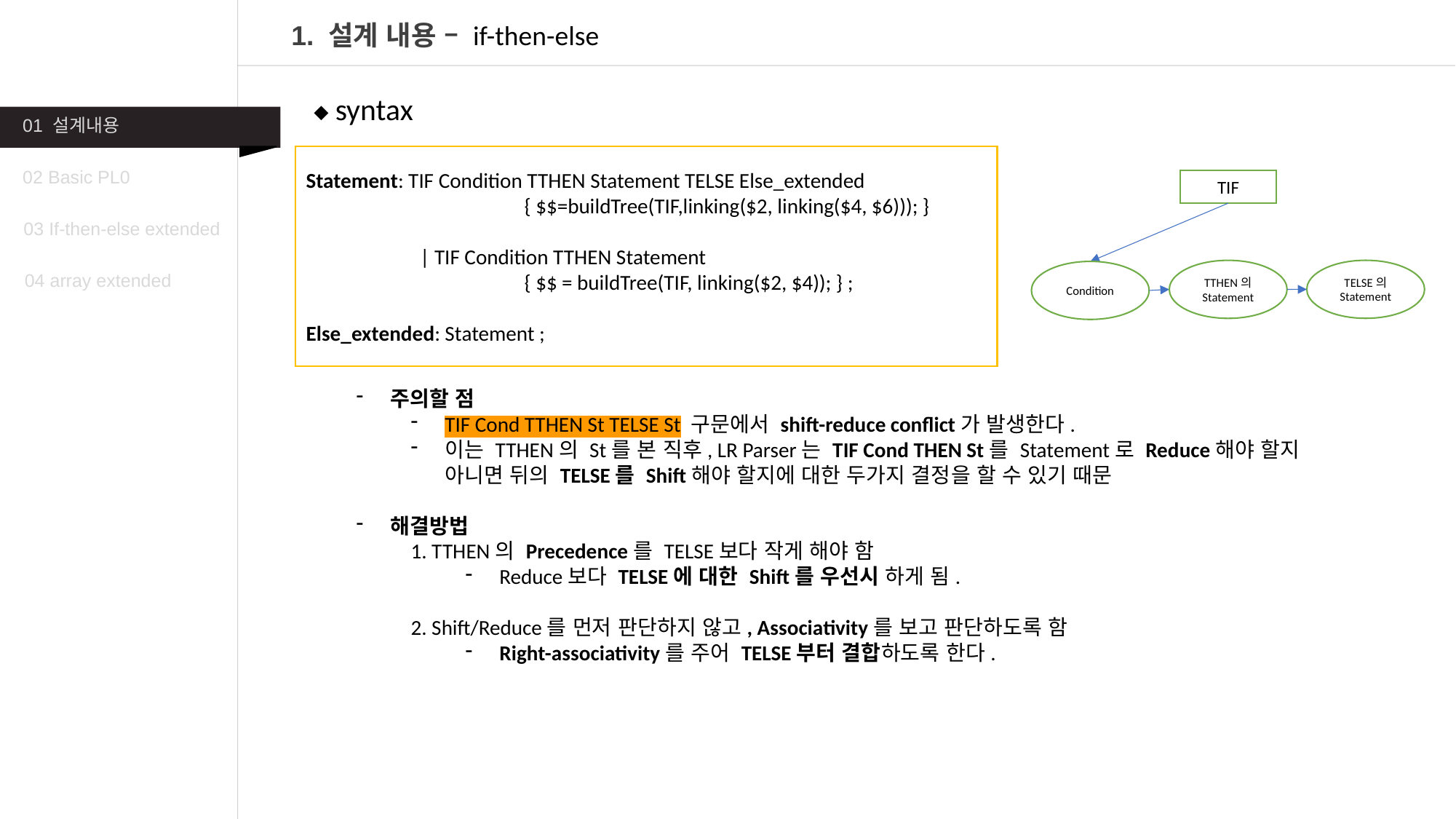

1. 설계 내용 – if-then-else
⬥ syntax

01 설계내용
Statement: TIF Condition TTHEN Statement TELSE Else_extended
        		{ $$=buildTree(TIF,linking($2, linking($4, $6))); }

	 | TIF Condition TTHEN Statement
		{ $$ = buildTree(TIF, linking($2, $4)); } ;

Else_extended: Statement ;
02 Basic PL0
TIF
TELSE의
Statement
TTHEN의
Statement
Condition
03 If-then-else extended
04 array extended
주의할 점
TIF Cond TTHEN St TELSE St 구문에서 shift-reduce conflict가 발생한다.
이는 TTHEN의 St를 본 직후, LR Parser는 TIF Cond THEN St를 Statement로 Reduce해야 할지 아니면 뒤의 TELSE를 Shift해야 할지에 대한 두가지 결정을 할 수 있기 때문

해결방법
1. TTHEN의 Precedence를 TELSE보다 작게 해야 함
Reduce보다 TELSE에 대한 Shift를 우선시 하게 됨.

2. Shift/Reduce를 먼저 판단하지 않고, Associativity를 보고 판단하도록 함
Right-associativity를 주어 TELSE부터 결합하도록 한다.